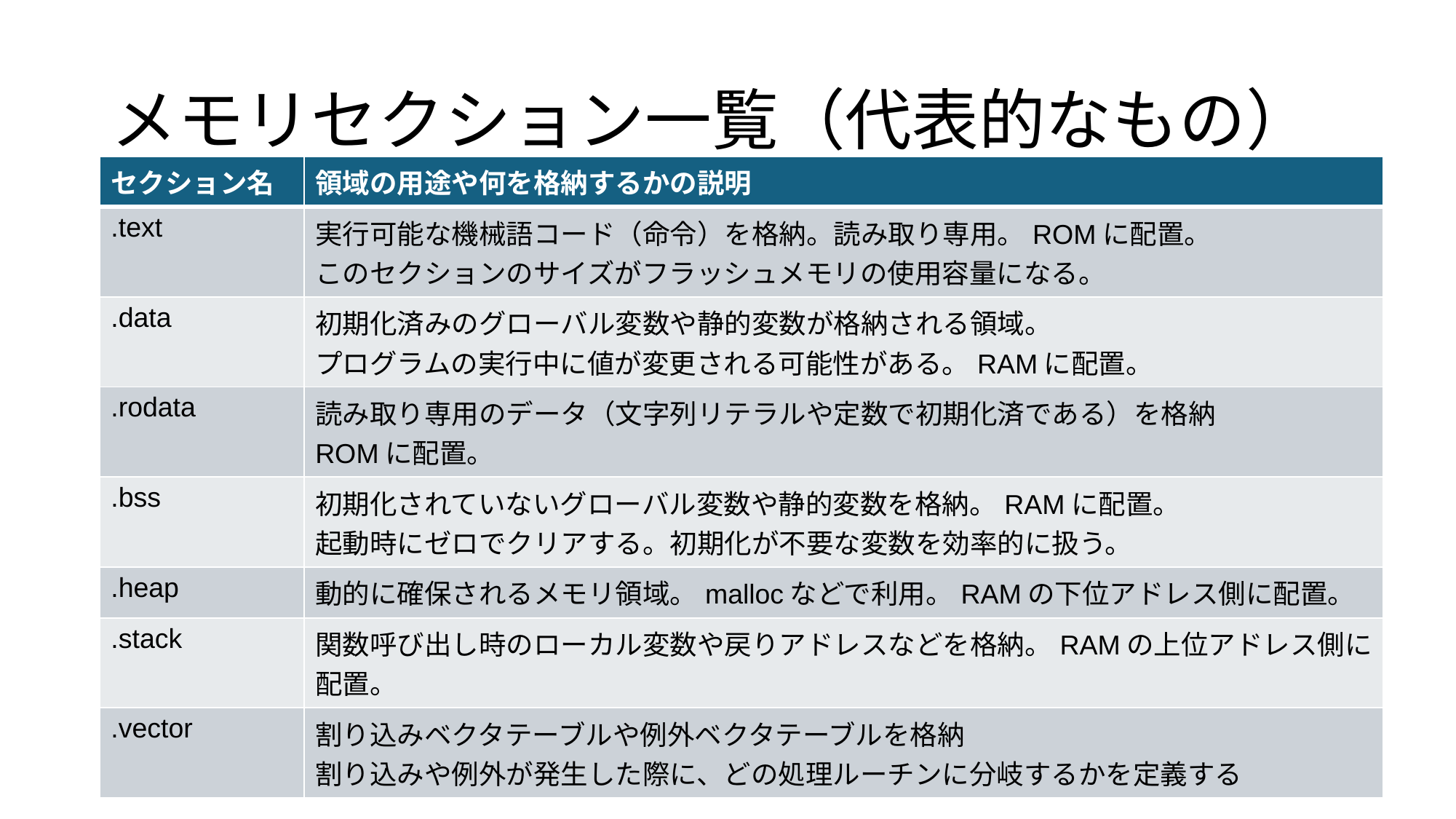

# メモリセクション一覧（代表的なもの）
| セクション名 | 領域の用途や何を格納するかの説明 |
| --- | --- |
| .text | 実行可能な機械語コード（命令）を格納。読み取り専用。ROMに配置。 このセクションのサイズがフラッシュメモリの使用容量になる。 |
| .data | 初期化済みのグローバル変数や静的変数が格納される領域。 プログラムの実行中に値が変更される可能性がある。RAMに配置。 |
| .rodata | 読み取り専用のデータ（文字列リテラルや定数で初期化済である）を格納 ROMに配置。 |
| .bss | 初期化されていないグローバル変数や静的変数を格納。RAMに配置。 起動時にゼロでクリアする。初期化が不要な変数を効率的に扱う。 |
| .heap | 動的に確保されるメモリ領域。mallocなどで利用。RAMの下位アドレス側に配置。 |
| .stack | 関数呼び出し時のローカル変数や戻りアドレスなどを格納。RAMの上位アドレス側に配置。 |
| .vector | 割り込みベクタテーブルや例外ベクタテーブルを格納 割り込みや例外が発生した際に、どの処理ルーチンに分岐するかを定義する |